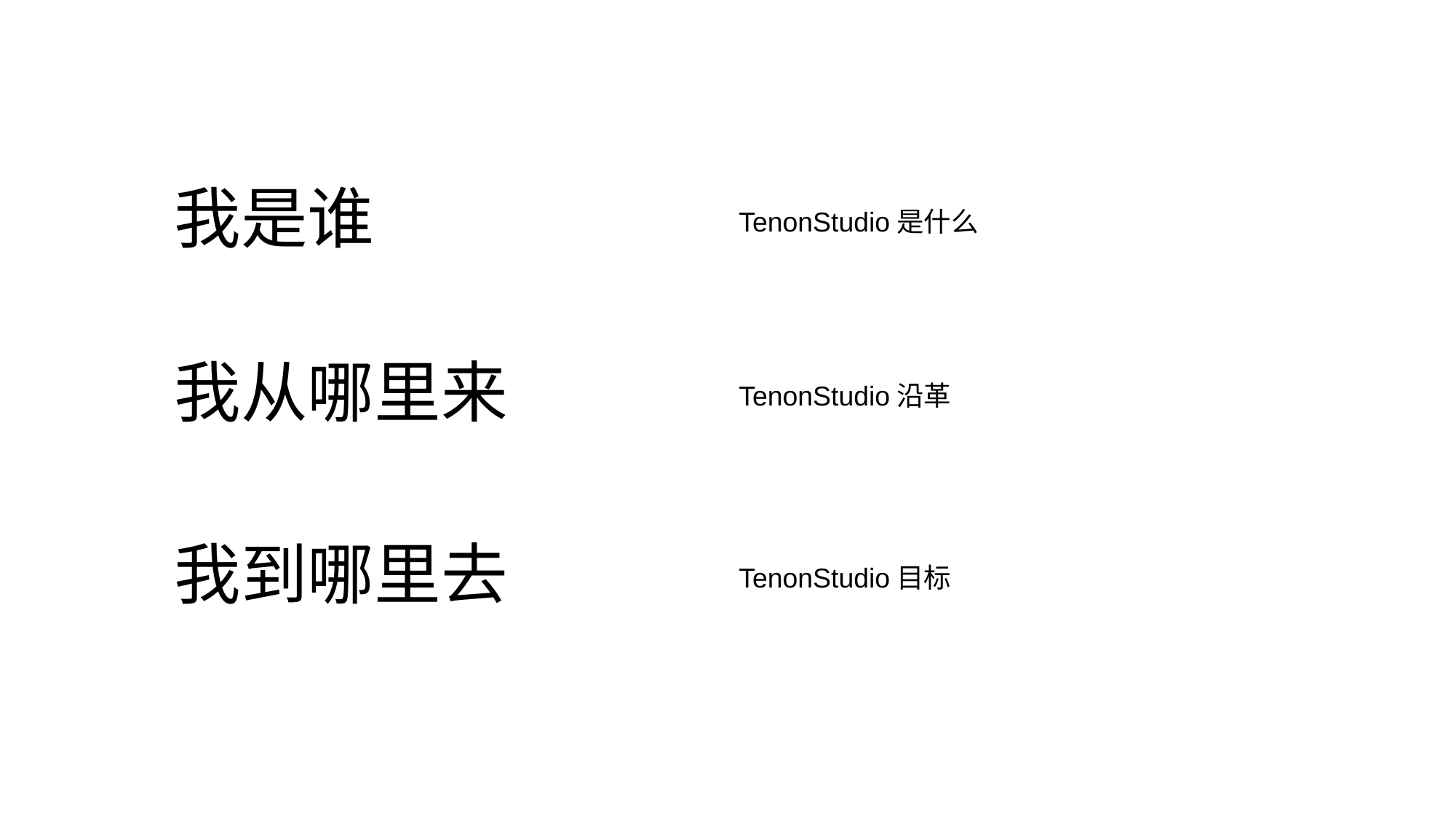

# 我是谁
TenonStudio是什么
我从哪里来
TenonStudio沿革
我到哪里去
TenonStudio目标